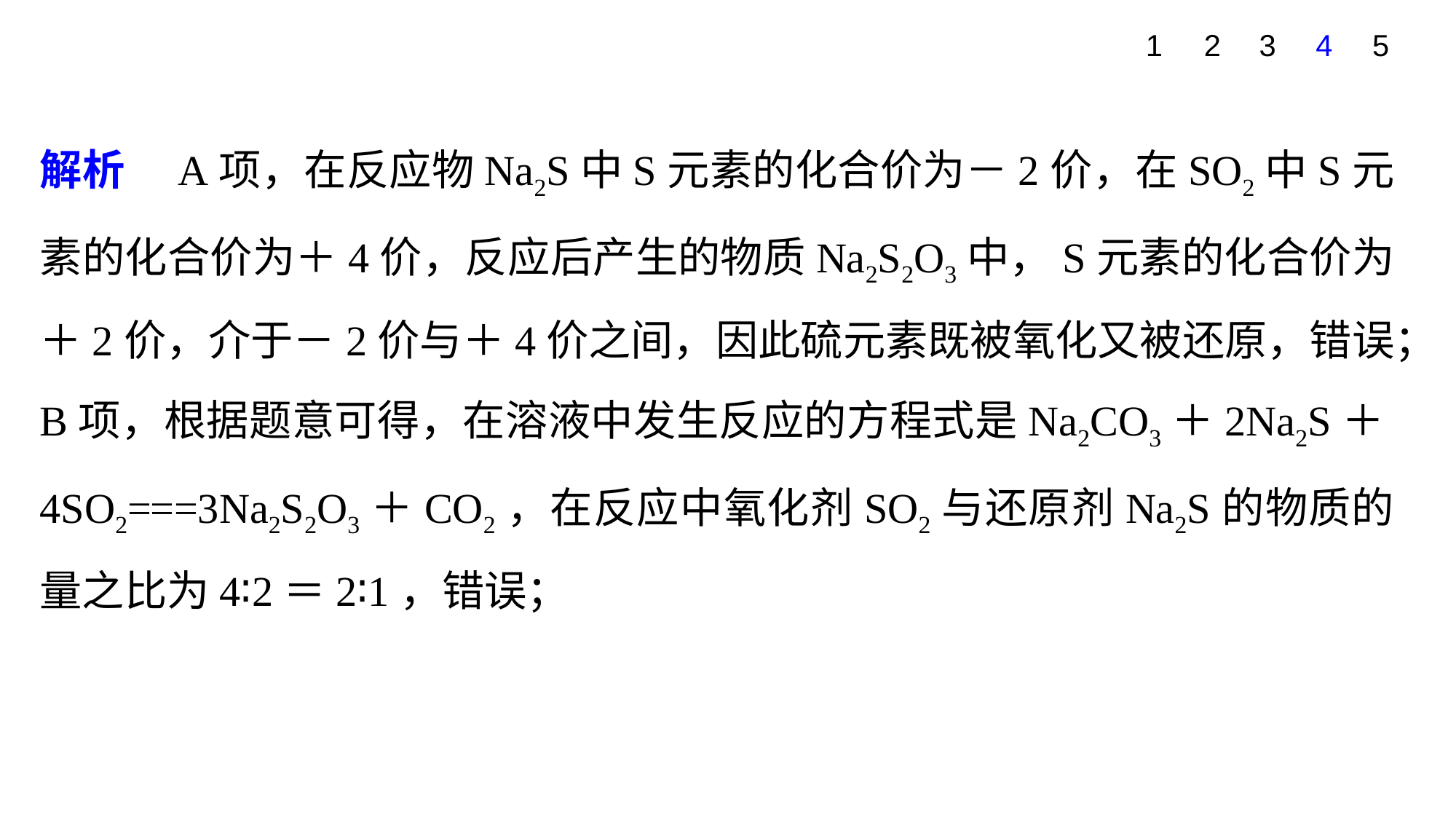

1
2
3
4
5
解析　A项，在反应物Na2S中S元素的化合价为－2价，在SO2中S元素的化合价为＋4价，反应后产生的物质Na2S2O3中，S元素的化合价为＋2价，介于－2价与＋4价之间，因此硫元素既被氧化又被还原，错误；
B项，根据题意可得，在溶液中发生反应的方程式是Na2CO3＋2Na2S＋4SO2===3Na2S2O3＋CO2，在反应中氧化剂SO2与还原剂Na2S的物质的量之比为4∶2＝2∶1，错误；